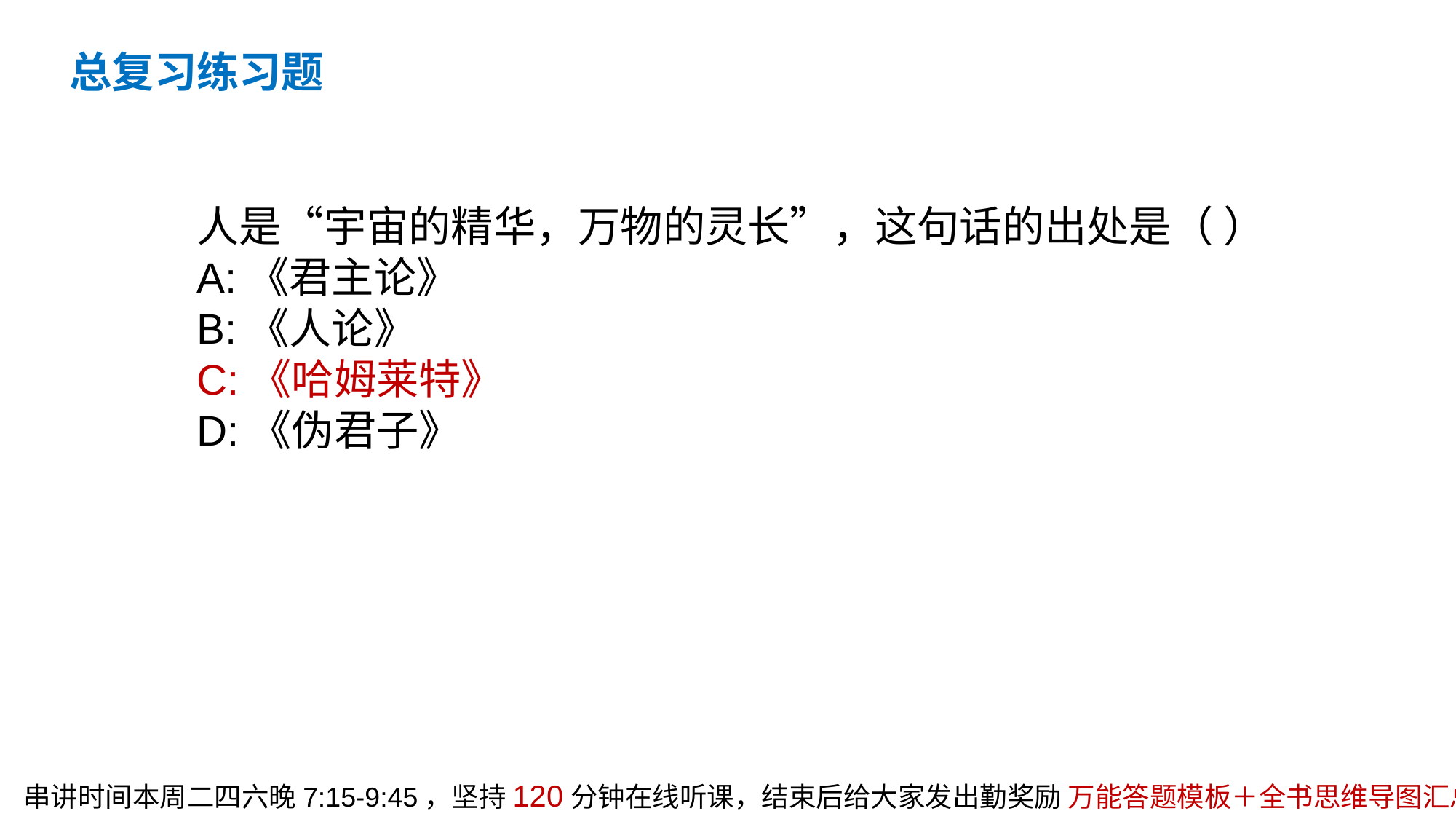

总复习练习题
人是“宇宙的精华，万物的灵长”，这句话的出处是（ ）
A:《君主论》
B:《人论》
C:《哈姆莱特》
D:《伪君子》